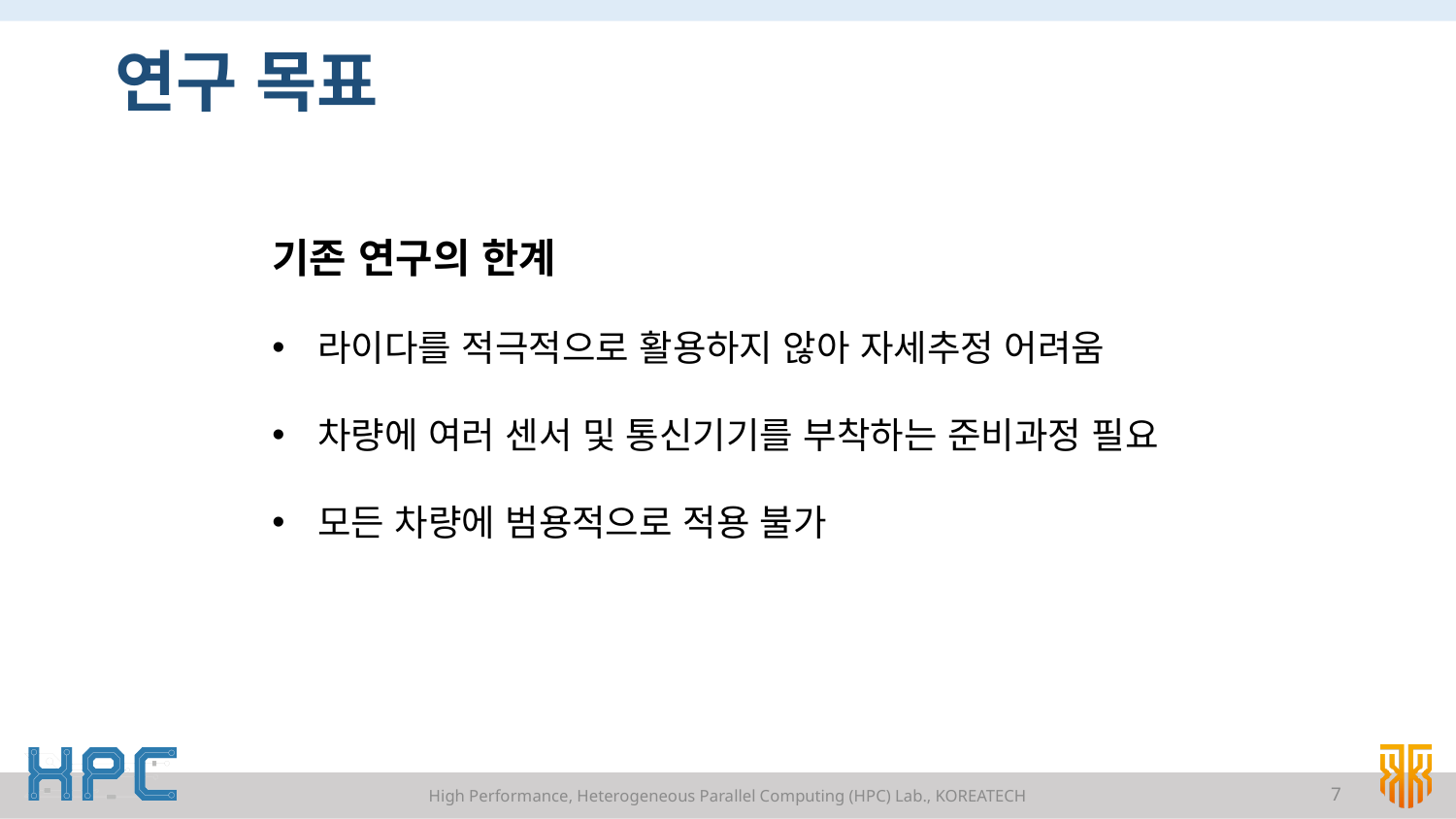

# 연구 목표
기존 연구의 한계
라이다를 적극적으로 활용하지 않아 자세추정 어려움
차량에 여러 센서 및 통신기기를 부착하는 준비과정 필요
모든 차량에 범용적으로 적용 불가

High Performance, Heterogeneous Parallel Computing (HPC) Lab., KOREATECH
7